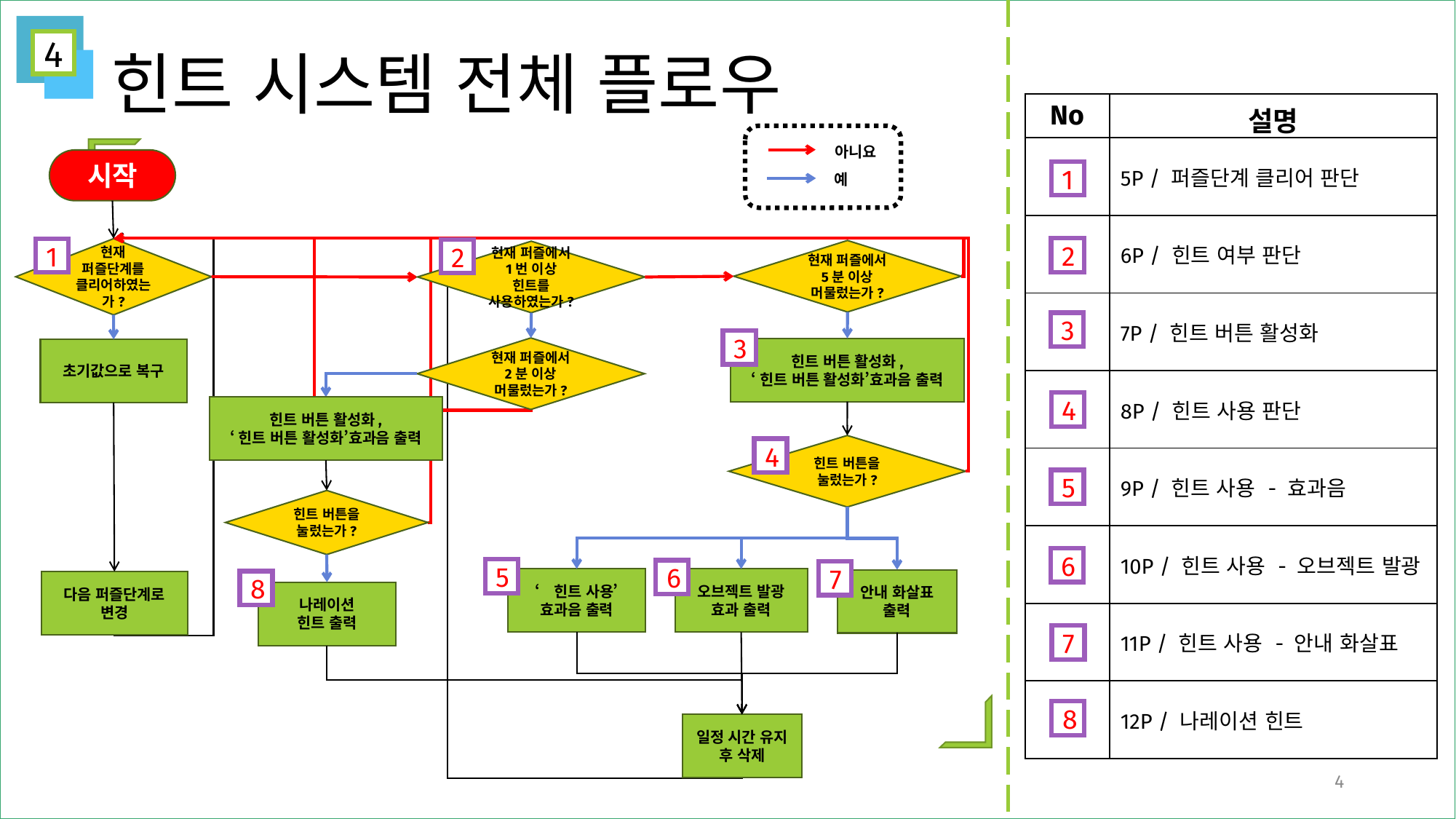

4
# 힌트 시스템 전체 플로우
| No | 설명 |
| --- | --- |
|  | 5P / 퍼즐단계 클리어 판단 |
|  | 6P / 힌트 여부 판단 |
|  | 7P / 힌트 버튼 활성화 |
|  | 8P / 힌트 사용 판단 |
|  | 9P / 힌트 사용 - 효과음 |
|  | 10P / 힌트 사용 - 오브젝트 발광 |
|  | 11P / 힌트 사용 - 안내 화살표 |
|  | 12P / 나레이션 힌트 |

아니요

예

시작
1
2
1
현재 퍼즐단계를 클리어하였는가?
2
현재 퍼즐에서 5분 이상 머물렀는가?
현재 퍼즐에서 1번 이상 힌트를 사용하였는가?
3
3
현재 퍼즐에서 2분 이상
머물렀는가?
힌트 버튼 활성화,
‘힌트 버튼 활성화’효과음 출력
초기값으로 복구
4
힌트 버튼 활성화,
‘힌트 버튼 활성화’효과음 출력
힌트 버튼을
눌렀는가?
4
5
힌트 버튼을
눌렀는가?
6
5
6
7
‘힌트 사용’
효과음 출력
오브젝트 발광 효과 출력
안내 화살표 출력
8
다음 퍼즐단계로 변경
나레이션
힌트 출력
7
8
일정 시간 유지 후 삭제

4